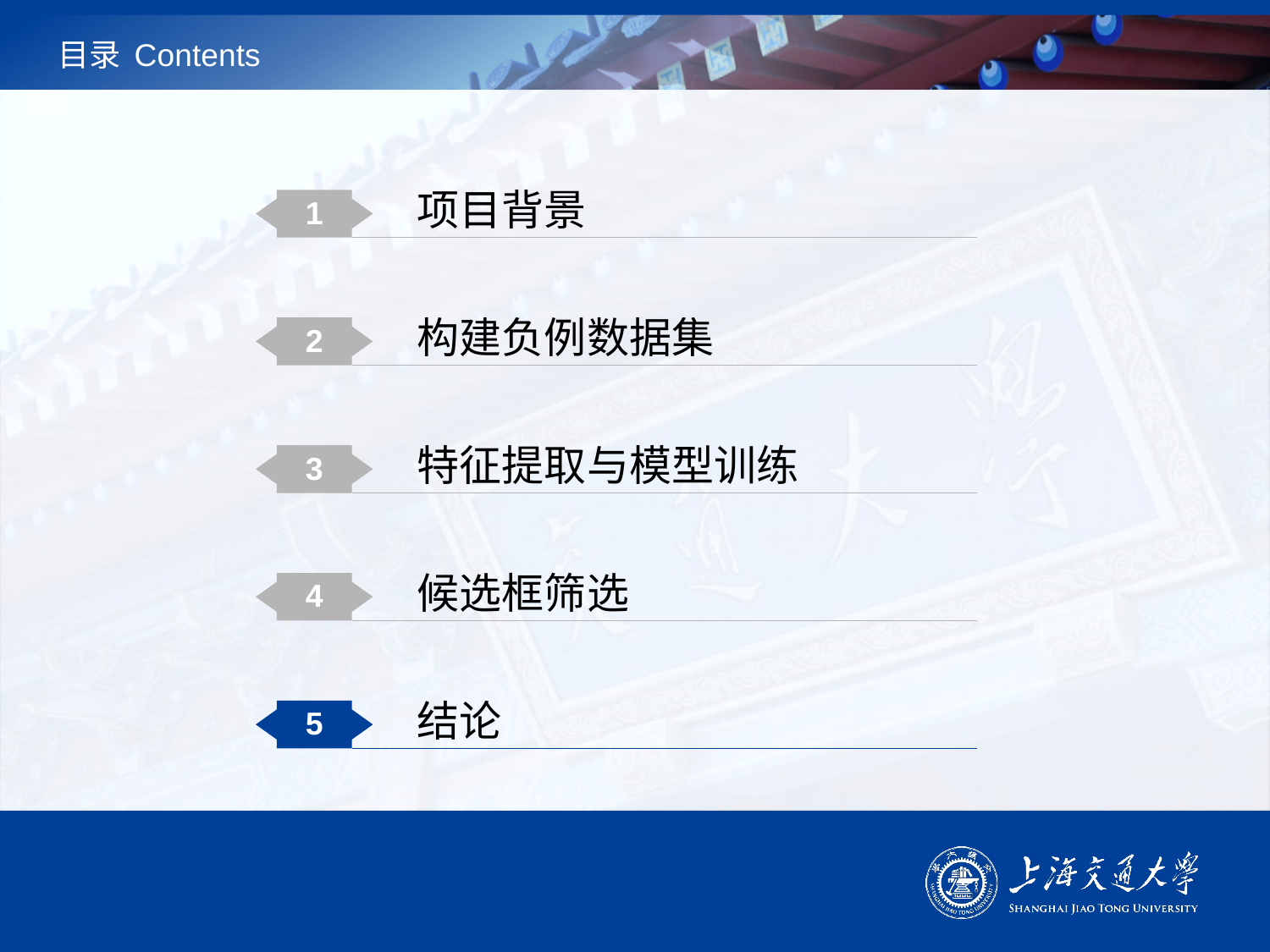

# 目录 Contents
项目背景

1

构建负例数据集
2

特征提取与模型训练
3

候选框筛选
4

结论
5